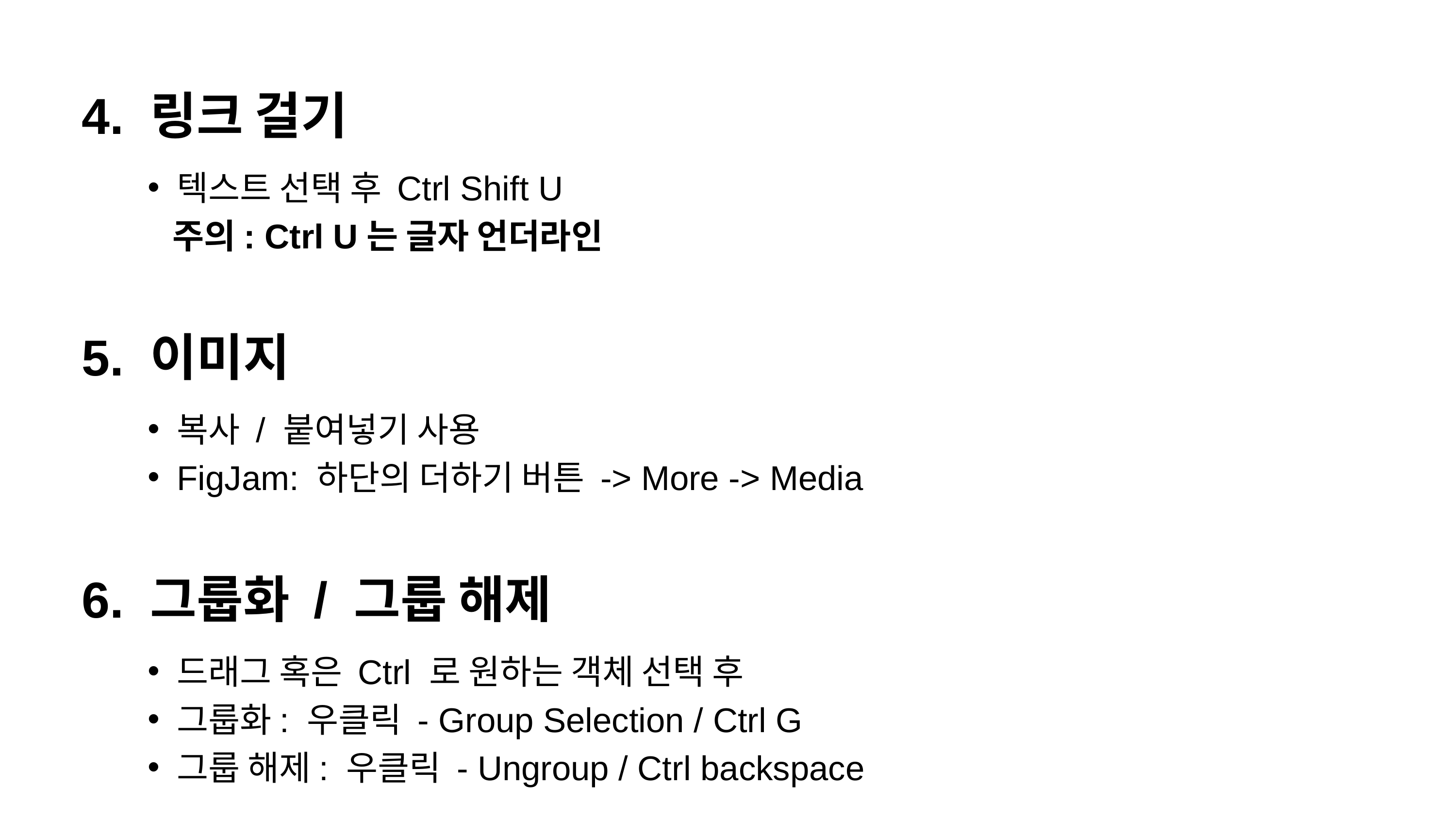

4. 링크 걸기
텍스트 선택 후 Ctrl Shift U
      주의: Ctrl U는 글자 언더라인
5. 이미지
복사 / 붙여넣기 사용
FigJam: 하단의 더하기 버튼 -> More -> Media
6. 그룹화 / 그룹 해제
드래그 혹은 Ctrl 로 원하는 객체 선택 후
그룹화: 우클릭 - Group Selection / Ctrl G
그룹 해제: 우클릭 - Ungroup / Ctrl backspace